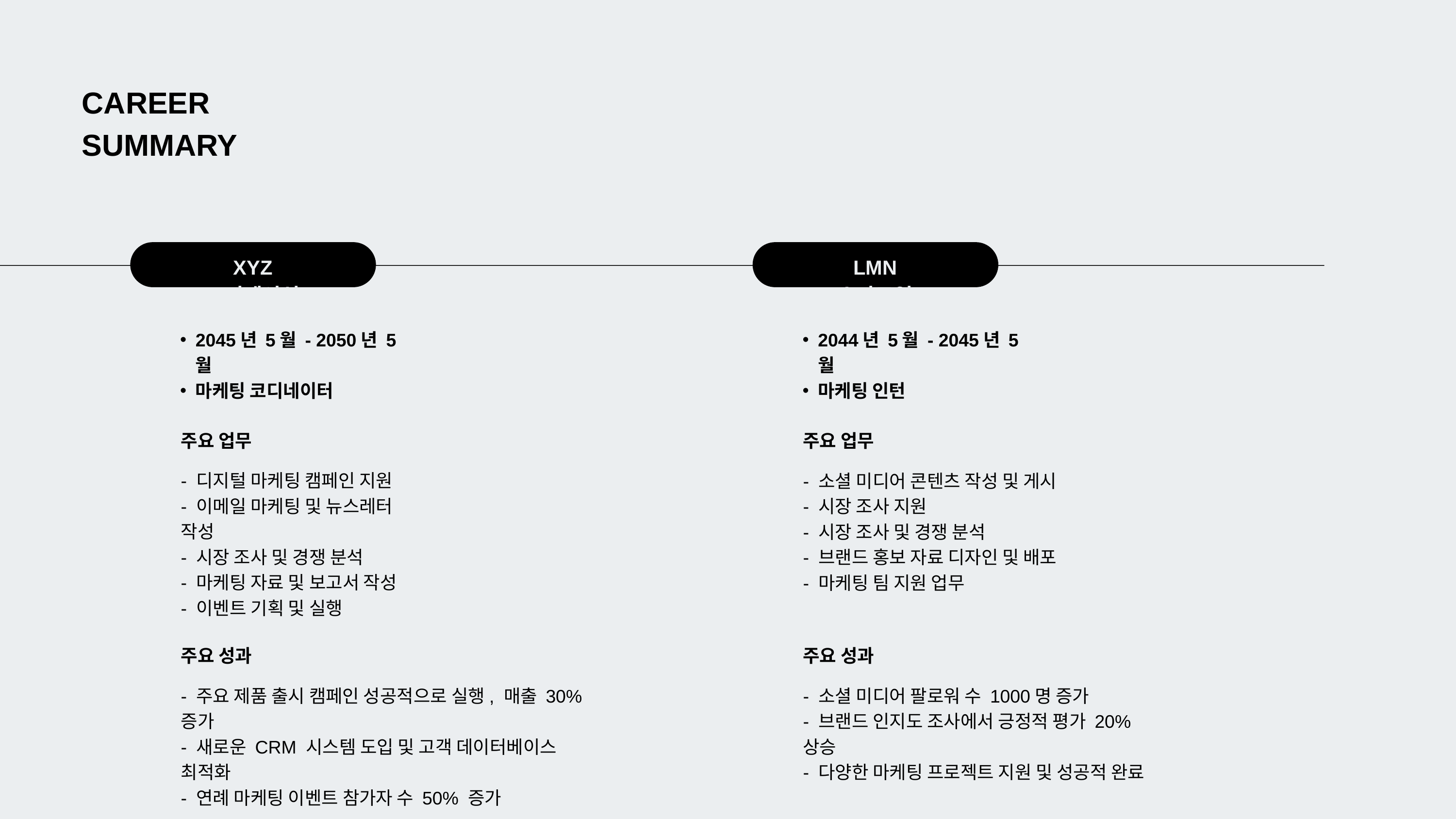

CAREER SUMMARY

XYZ 코퍼레이션

LMN 스타트업

2045년 5월 - 2050년 5월
마케팅 코디네이터
2044년 5월 - 2045년 5월
마케팅 인턴
주요 업무
- 디지털 마케팅 캠페인 지원
- 이메일 마케팅 및 뉴스레터 작성
- 시장 조사 및 경쟁 분석
- 마케팅 자료 및 보고서 작성
- 이벤트 기획 및 실행
주요 업무
- 소셜 미디어 콘텐츠 작성 및 게시
- 시장 조사 지원
- 시장 조사 및 경쟁 분석
- 브랜드 홍보 자료 디자인 및 배포
- 마케팅 팀 지원 업무
주요 성과
- 주요 제품 출시 캠페인 성공적으로 실행, 매출 30% 증가
- 새로운 CRM 시스템 도입 및 고객 데이터베이스 최적화
- 연례 마케팅 이벤트 참가자 수 50% 증가
주요 성과
- 소셜 미디어 팔로워 수 1000명 증가
- 브랜드 인지도 조사에서 긍정적 평가 20% 상승
- 다양한 마케팅 프로젝트 지원 및 성공적 완료